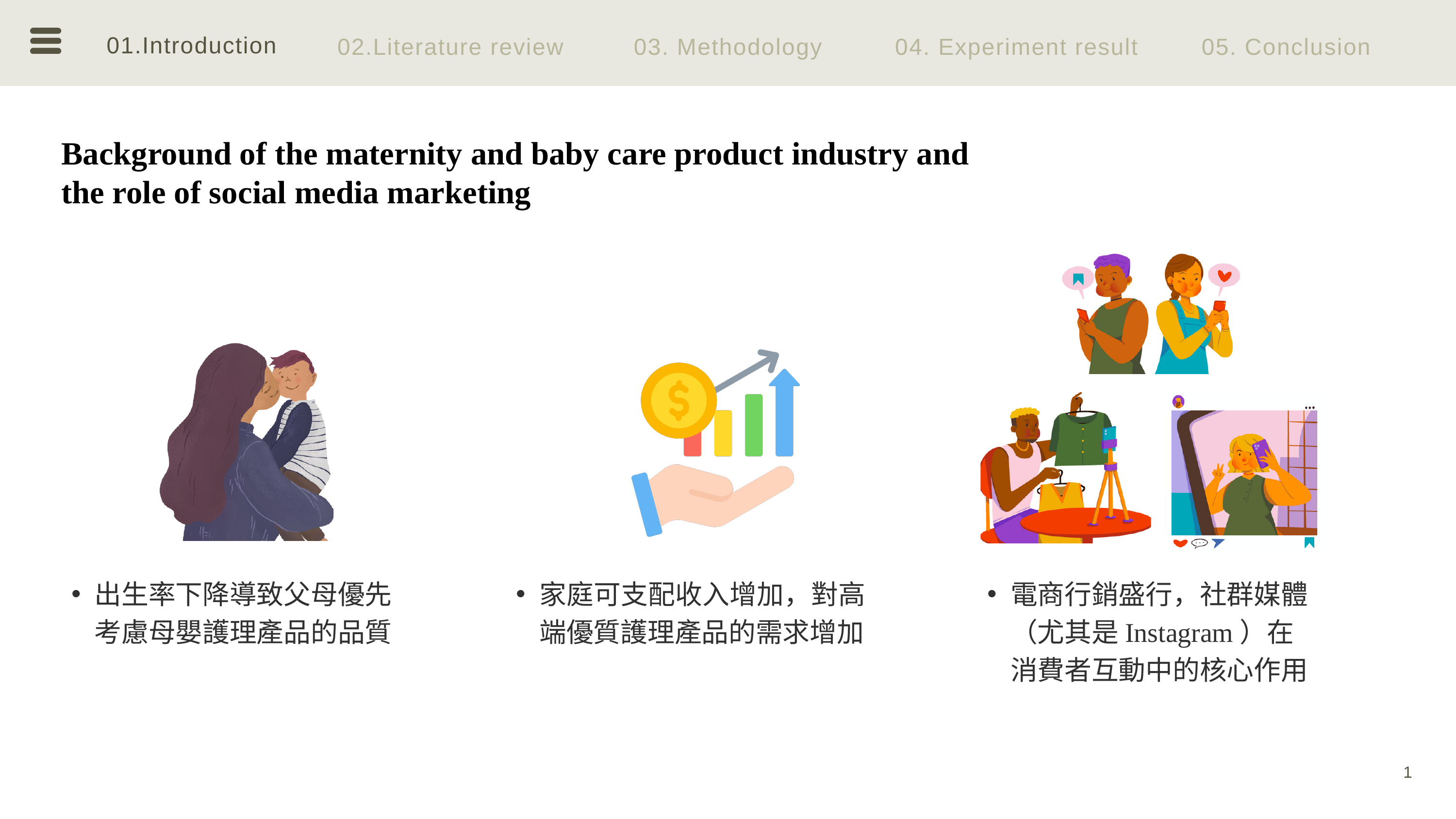

01.Introduction
02.Literature review
03. Methodology
04. Experiment result
05. Conclusion

Background of the maternity and baby care product industry and the role of social media marketing

出生率下降導致父母優先考慮母嬰護理產品的品質
家庭可支配收入增加，對高端優質護理產品的需求增加
電商行銷盛行，社群媒體（尤其是Instagram）在消費者互動中的核心作用
1